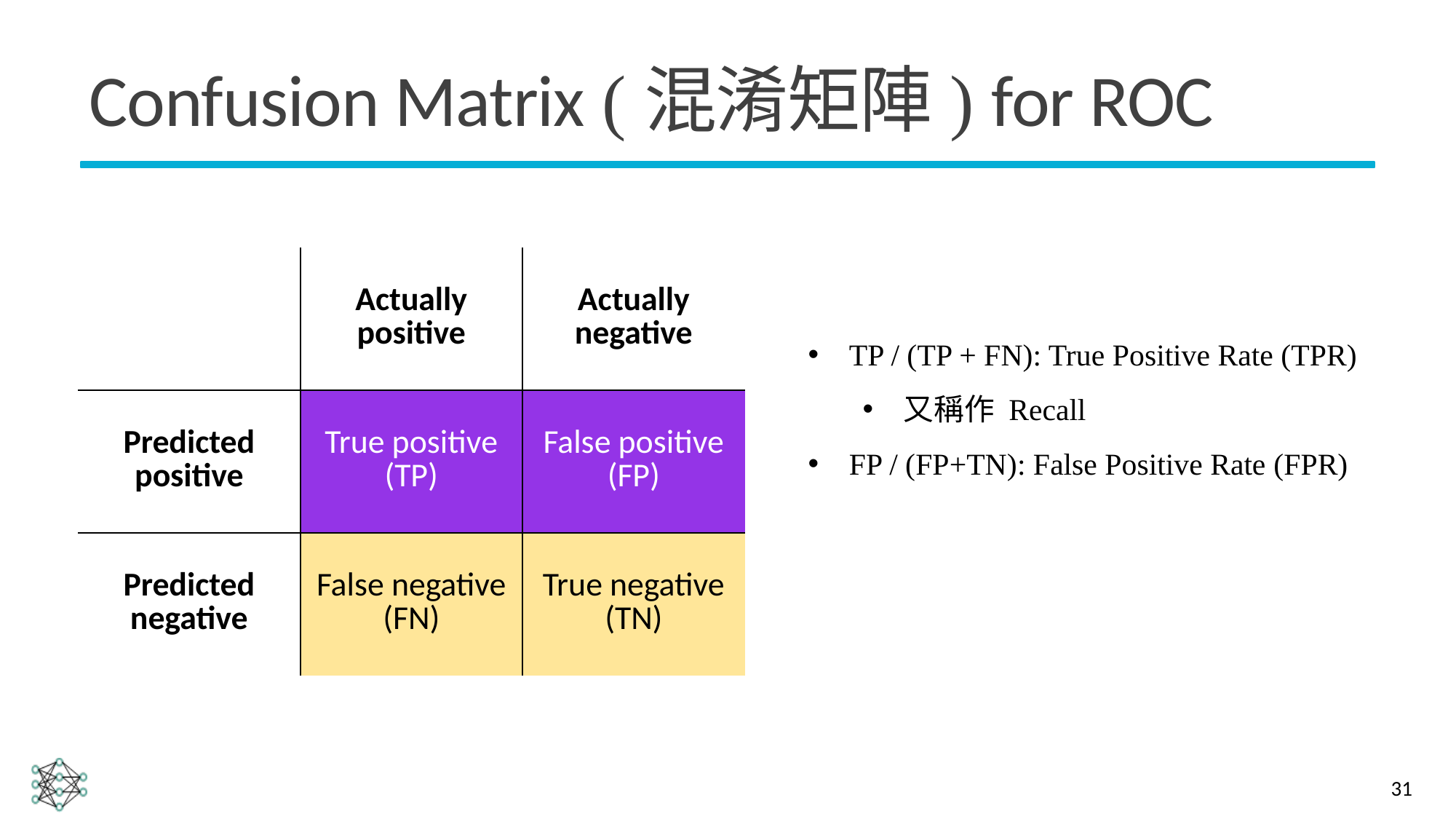

# Confusion Matrix (混淆矩陣) for ROC
|  | Actually positive | Actually negative |
| --- | --- | --- |
| Predicted positive | True positive (TP) | False positive (FP) |
| Predicted negative | False negative (FN) | True negative (TN) |
TP / (TP + FN): True Positive Rate (TPR)
又稱作 Recall
FP / (FP+TN): False Positive Rate (FPR)
31